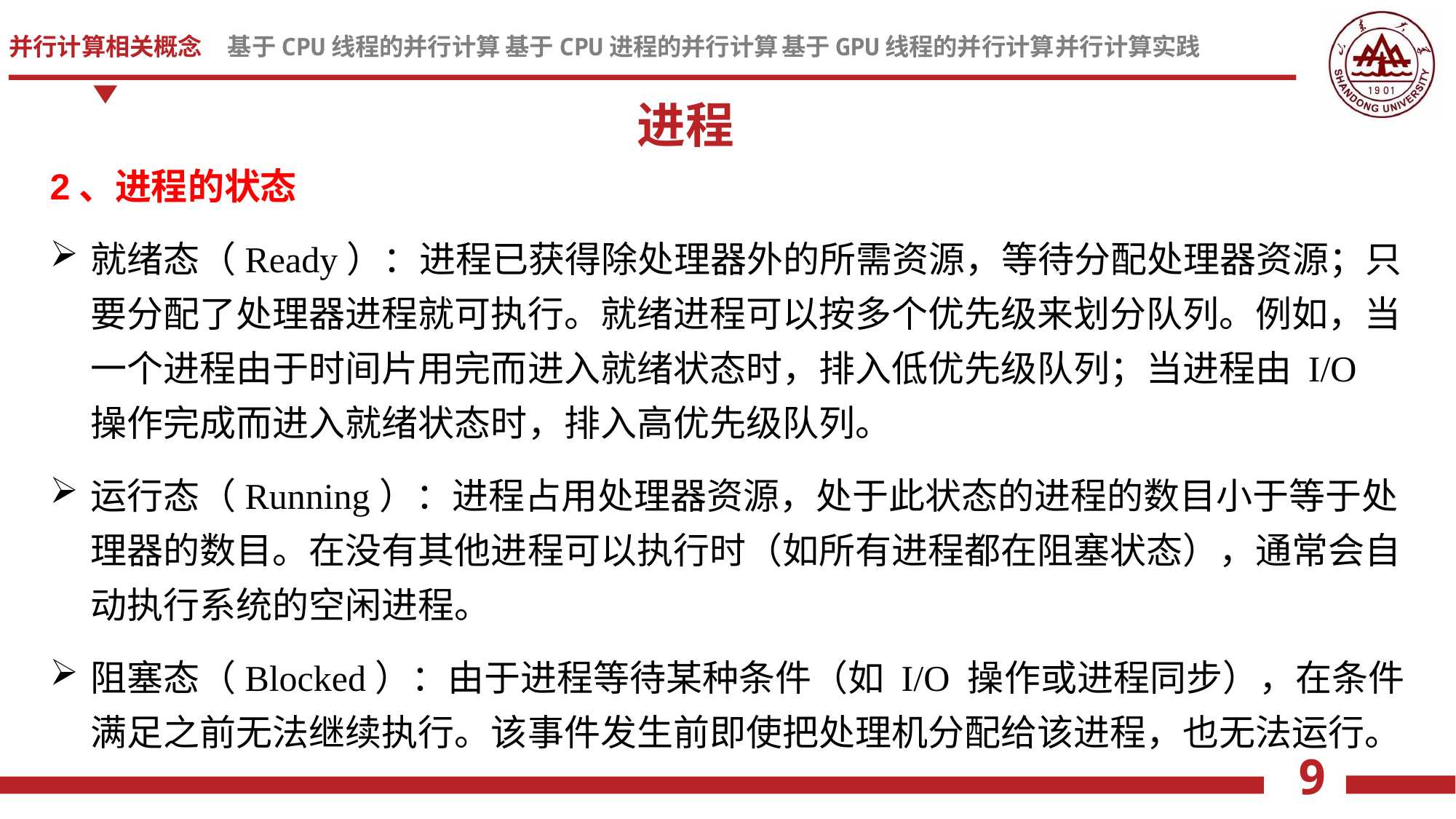

进程
2、进程的状态
就绪态（Ready）：进程已获得除处理器外的所需资源，等待分配处理器资源；只要分配了处理器进程就可执行。就绪进程可以按多个优先级来划分队列。例如，当一个进程由于时间片用完而进入就绪状态时，排入低优先级队列；当进程由 I/O 操作完成而进入就绪状态时，排入高优先级队列。
运行态（Running）：进程占用处理器资源，处于此状态的进程的数目小于等于处理器的数目。在没有其他进程可以执行时（如所有进程都在阻塞状态），通常会自动执行系统的空闲进程。
阻塞态（Blocked）：由于进程等待某种条件（如 I/O 操作或进程同步），在条件满足之前无法继续执行。该事件发生前即使把处理机分配给该进程，也无法运行。